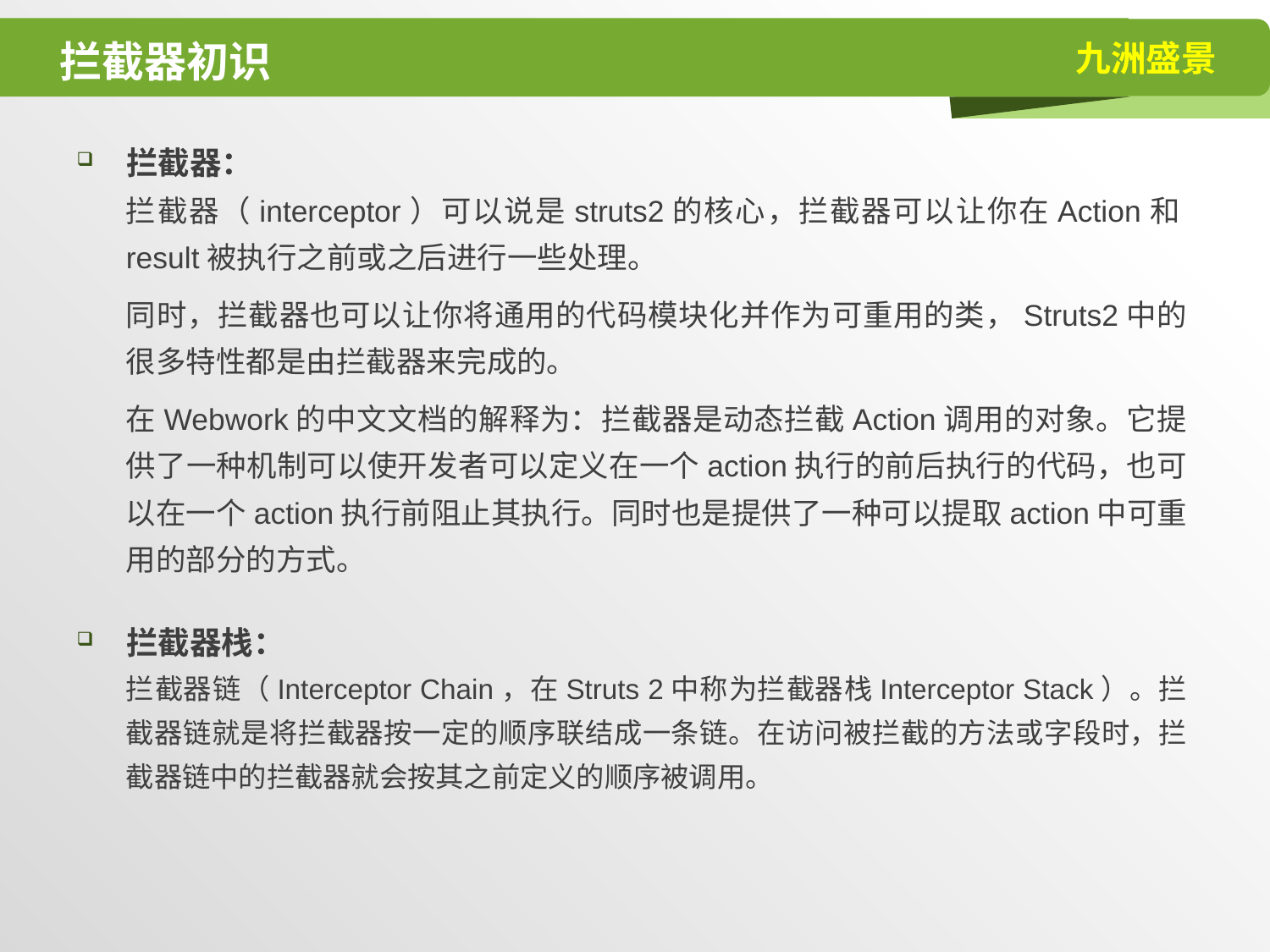

# 拦截器初识
拦截器：
拦截器（interceptor）可以说是struts2的核心，拦截器可以让你在Action和result被执行之前或之后进行一些处理。
同时，拦截器也可以让你将通用的代码模块化并作为可重用的类，Struts2中的很多特性都是由拦截器来完成的。
在Webwork的中文文档的解释为：拦截器是动态拦截Action调用的对象。它提供了一种机制可以使开发者可以定义在一个action执行的前后执行的代码，也可以在一个action执行前阻止其执行。同时也是提供了一种可以提取action中可重用的部分的方式。
拦截器栈：
拦截器链（Interceptor Chain，在Struts 2中称为拦截器栈Interceptor Stack）。拦截器链就是将拦截器按一定的顺序联结成一条链。在访问被拦截的方法或字段时，拦截器链中的拦截器就会按其之前定义的顺序被调用。